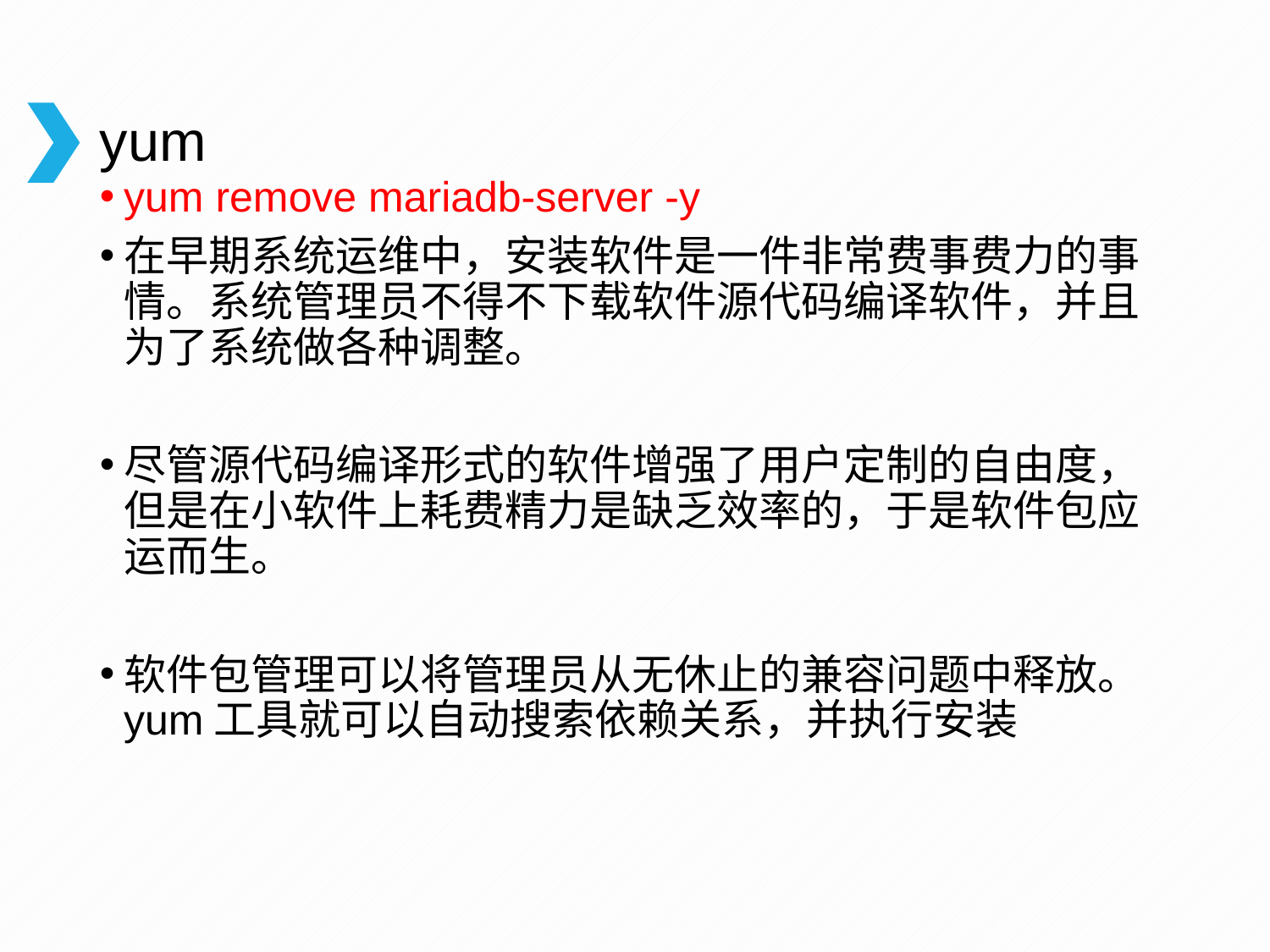

# yum
yum remove mariadb-server -y
在早期系统运维中，安装软件是一件非常费事费力的事情。系统管理员不得不下载软件源代码编译软件，并且为了系统做各种调整。

尽管源代码编译形式的软件增强了用户定制的自由度，但是在小软件上耗费精力是缺乏效率的，于是软件包应运而生。

软件包管理可以将管理员从无休止的兼容问题中释放。yum工具就可以自动搜索依赖关系，并执行安装